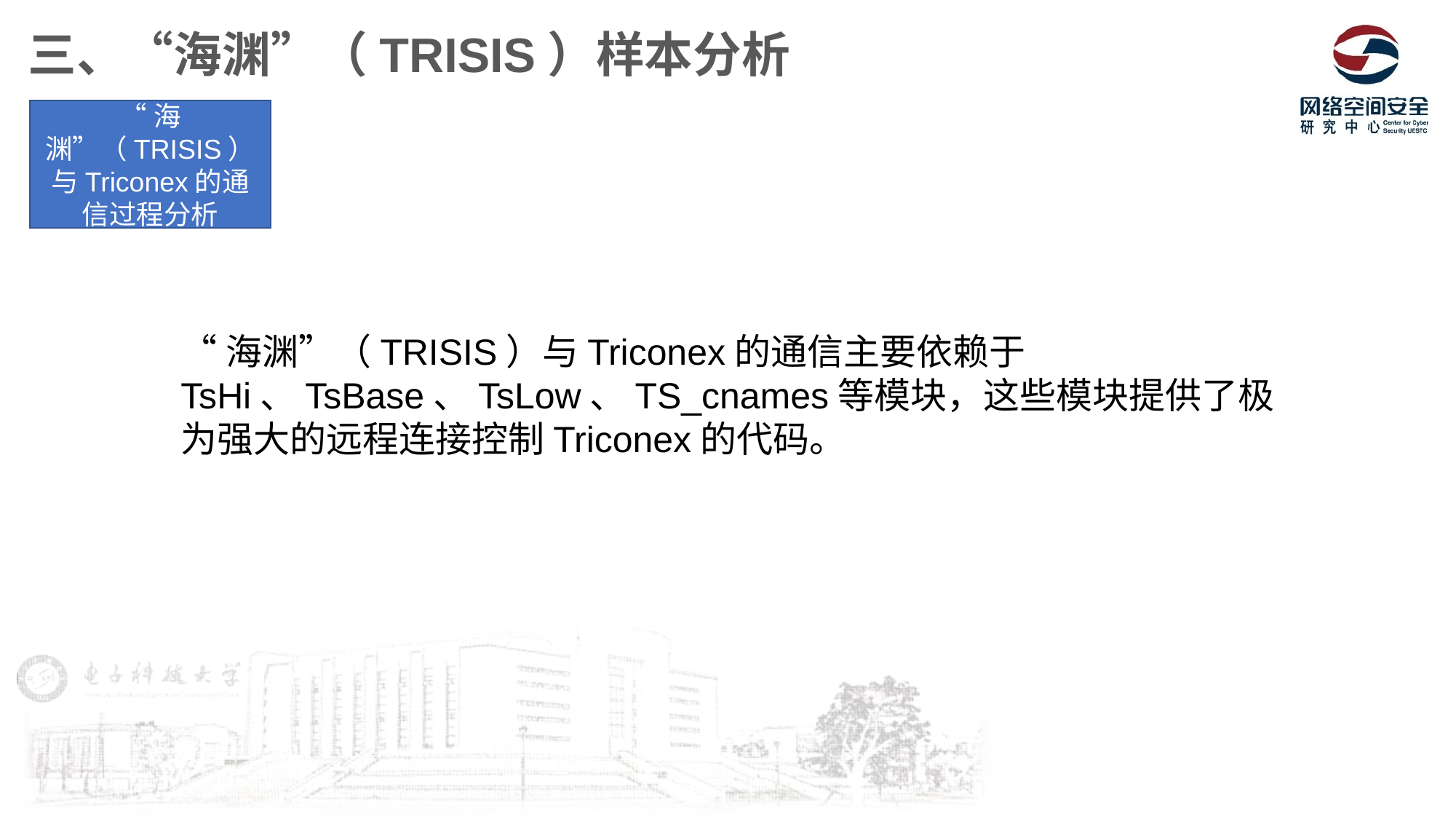

三、“海渊”（TRISIS）样本分析
“海渊”（TRISIS）与Triconex的通信过程分析
“海渊”（TRISIS）与Triconex的通信主要依赖于TsHi、TsBase、TsLow、TS_cnames等模块，这些模块提供了极为强大的远程连接控制Triconex的代码。